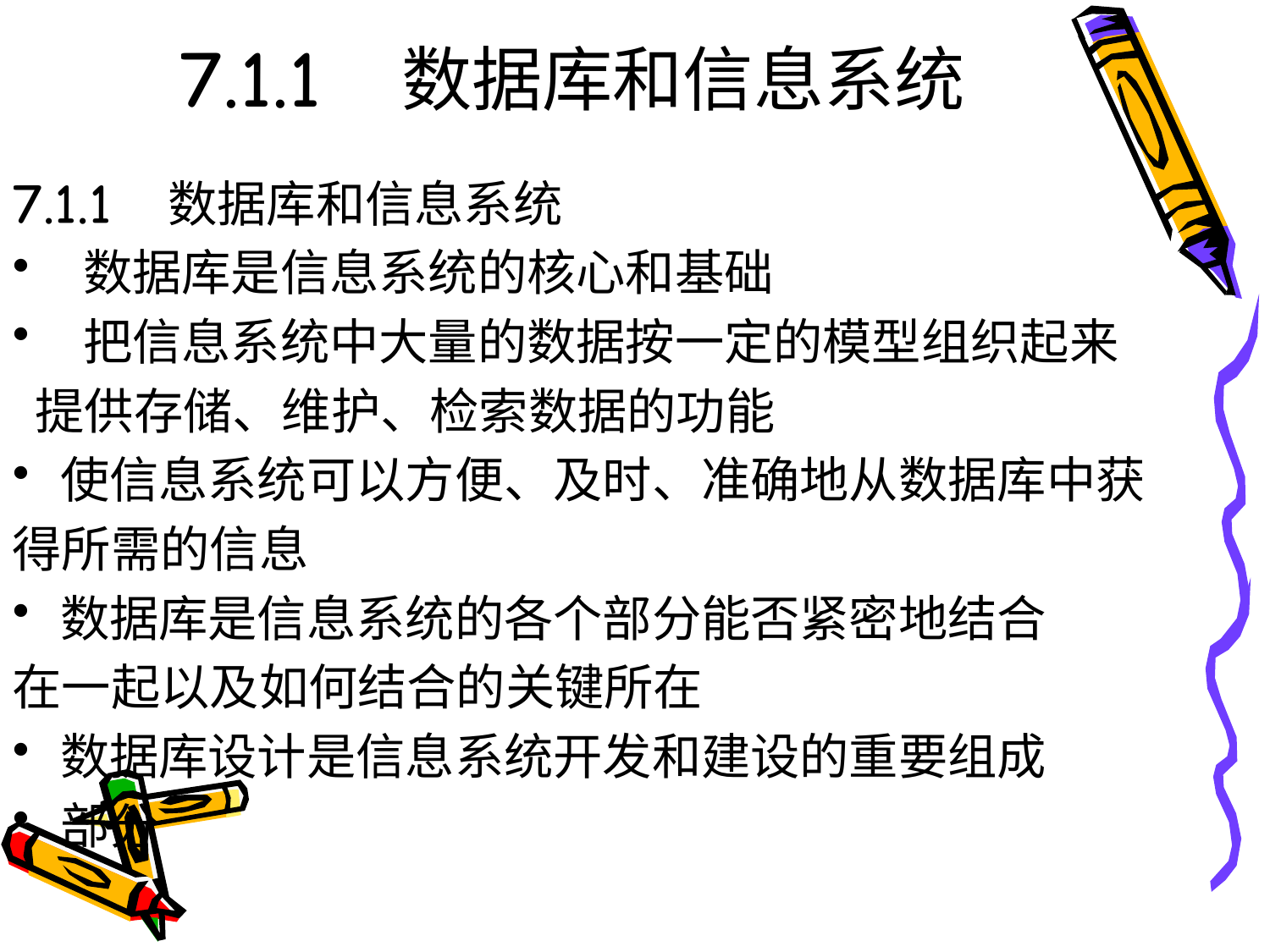

# 7.1.1   数据库和信息系统
7.1.1   数据库和信息系统
 数据库是信息系统的核心和基础
 把信息系统中大量的数据按一定的模型组织起来
 提供存储、维护、检索数据的功能
使信息系统可以方便、及时、准确地从数据库中获
得所需的信息
数据库是信息系统的各个部分能否紧密地结合
在一起以及如何结合的关键所在
数据库设计是信息系统开发和建设的重要组成
部分